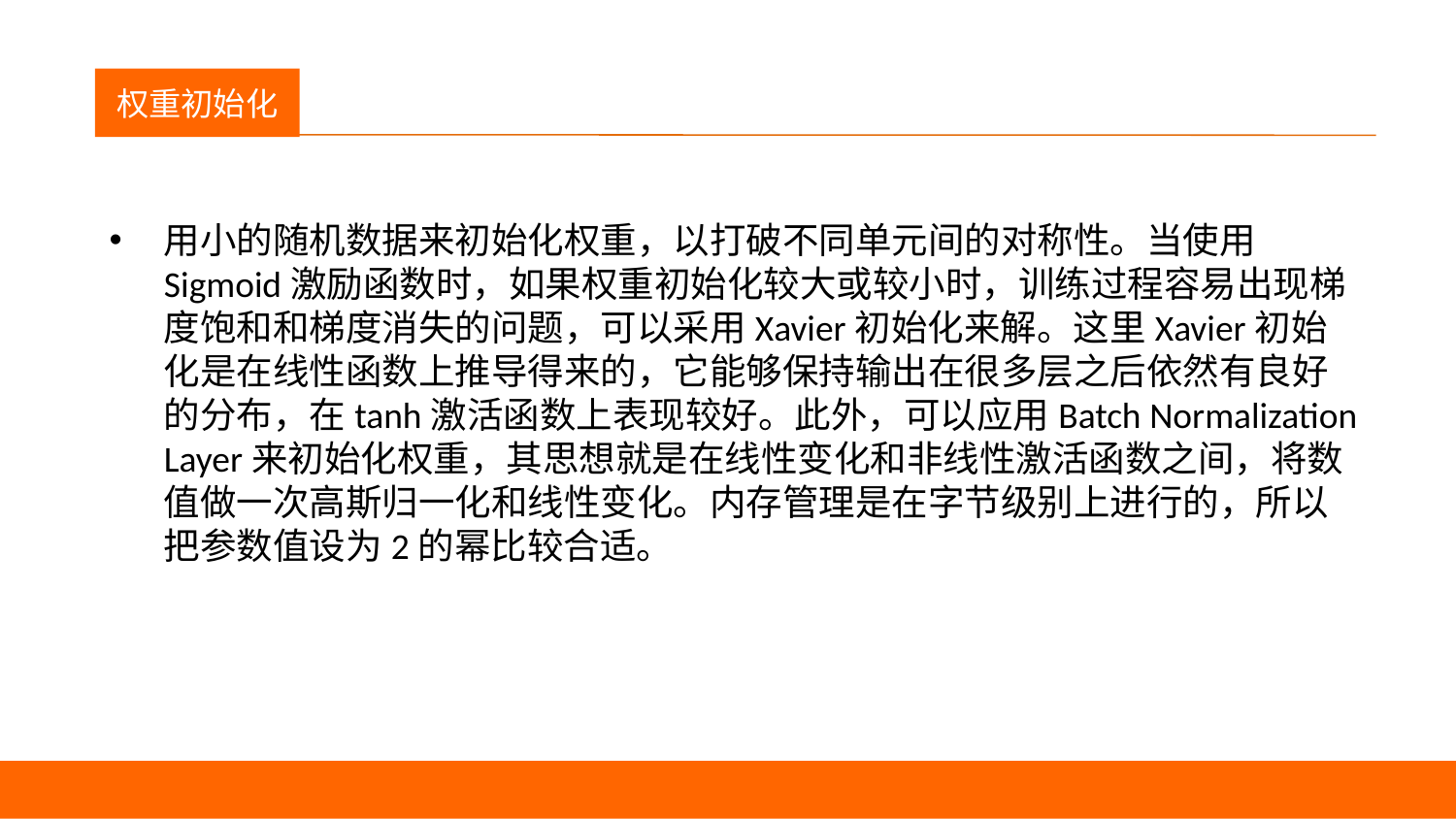

议程
权重初始化

用小的随机数据来初始化权重，以打破不同单元间的对称性。当使用Sigmoid激励函数时，如果权重初始化较大或较小时，训练过程容易出现梯度饱和和梯度消失的问题，可以采用Xavier初始化来解。这里Xavier初始化是在线性函数上推导得来的，它能够保持输出在很多层之后依然有良好的分布，在tanh激活函数上表现较好。此外，可以应用Batch Normalization Layer来初始化权重，其思想就是在线性变化和非线性激活函数之间，将数值做一次高斯归一化和线性变化。内存管理是在字节级别上进行的，所以把参数值设为2的幂比较合适。